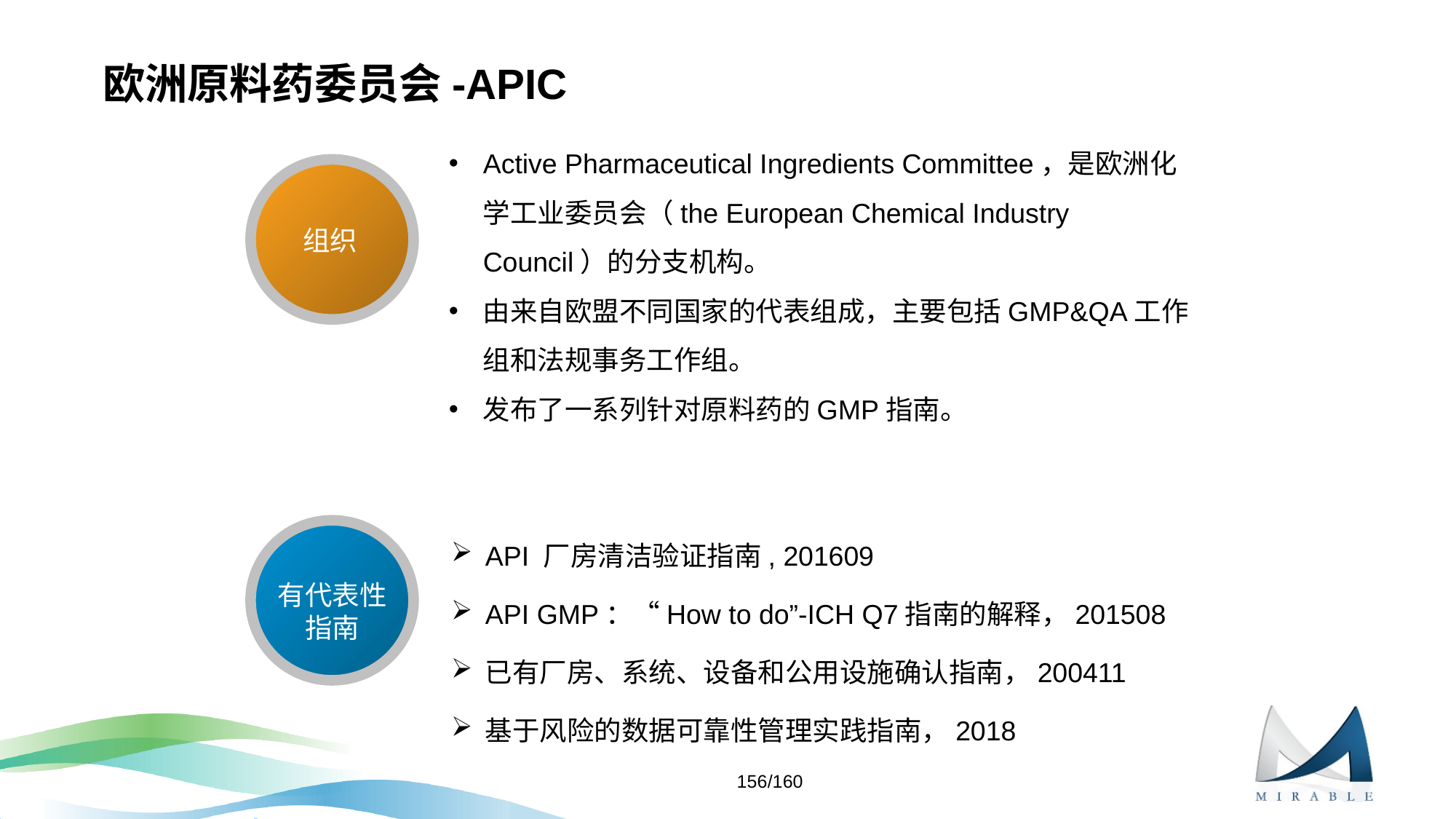

# 欧洲原料药委员会-APIC
Active Pharmaceutical Ingredients Committee，是欧洲化学工业委员会（the European Chemical Industry Council）的分支机构。
由来自欧盟不同国家的代表组成，主要包括GMP&QA工作组和法规事务工作组。
发布了一系列针对原料药的GMP指南。

组织
API 厂房清洁验证指南, 201609
API GMP：“How to do”-ICH Q7指南的解释，201508
已有厂房、系统、设备和公用设施确认指南，200411
基于风险的数据可靠性管理实践指南，2018

有代表性指南
156/160